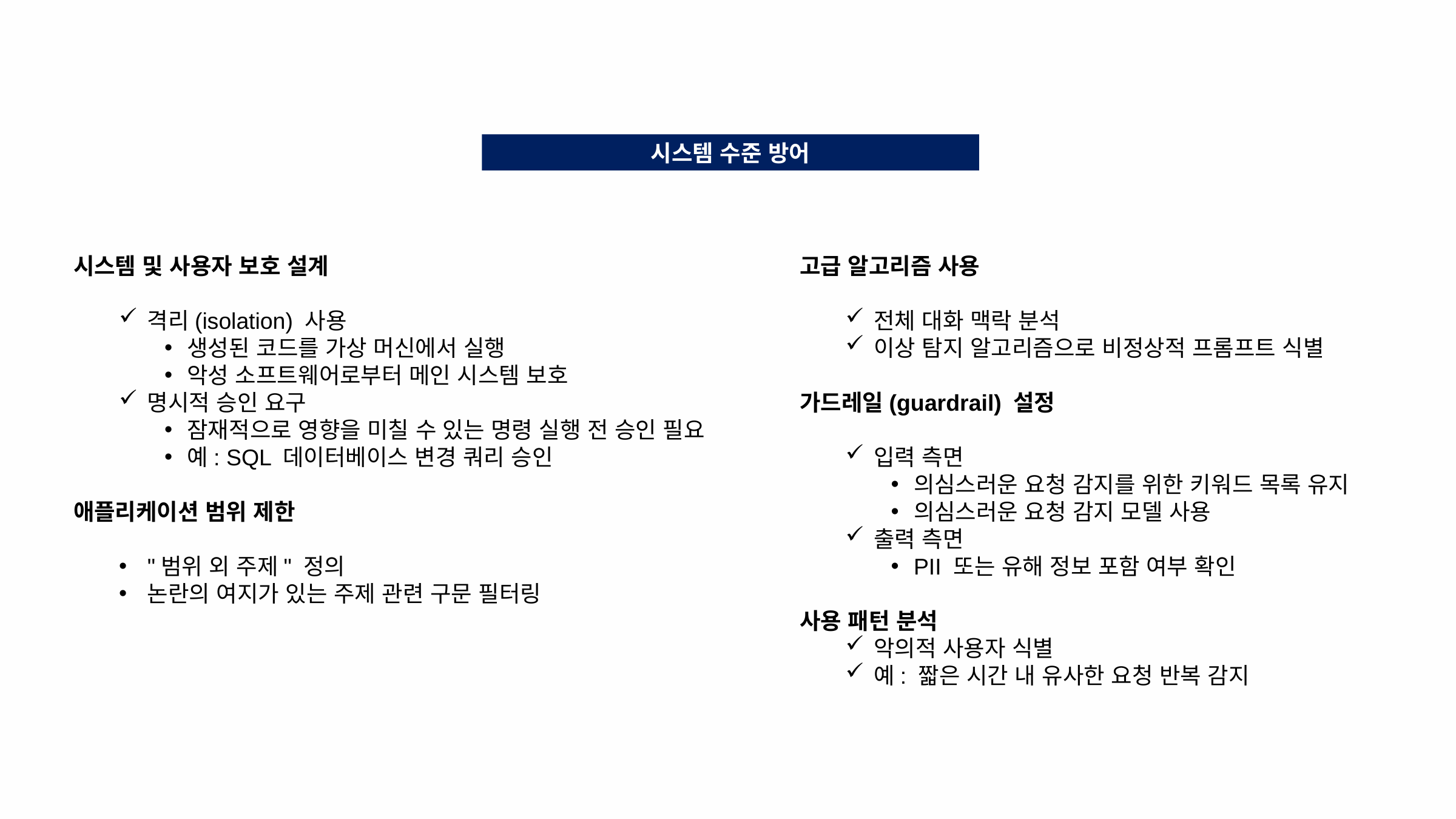

시스템 수준 방어
시스템 및 사용자 보호 설계

격리(isolation) 사용
생성된 코드를 가상 머신에서 실행
악성 소프트웨어로부터 메인 시스템 보호
명시적 승인 요구
잠재적으로 영향을 미칠 수 있는 명령 실행 전 승인 필요
예: SQL 데이터베이스 변경 쿼리 승인

애플리케이션 범위 제한

"범위 외 주제" 정의
논란의 여지가 있는 주제 관련 구문 필터링
고급 알고리즘 사용

전체 대화 맥락 분석
이상 탐지 알고리즘으로 비정상적 프롬프트 식별

가드레일(guardrail) 설정

입력 측면
의심스러운 요청 감지를 위한 키워드 목록 유지
의심스러운 요청 감지 모델 사용
출력 측면
PII 또는 유해 정보 포함 여부 확인

사용 패턴 분석
악의적 사용자 식별
예: 짧은 시간 내 유사한 요청 반복 감지